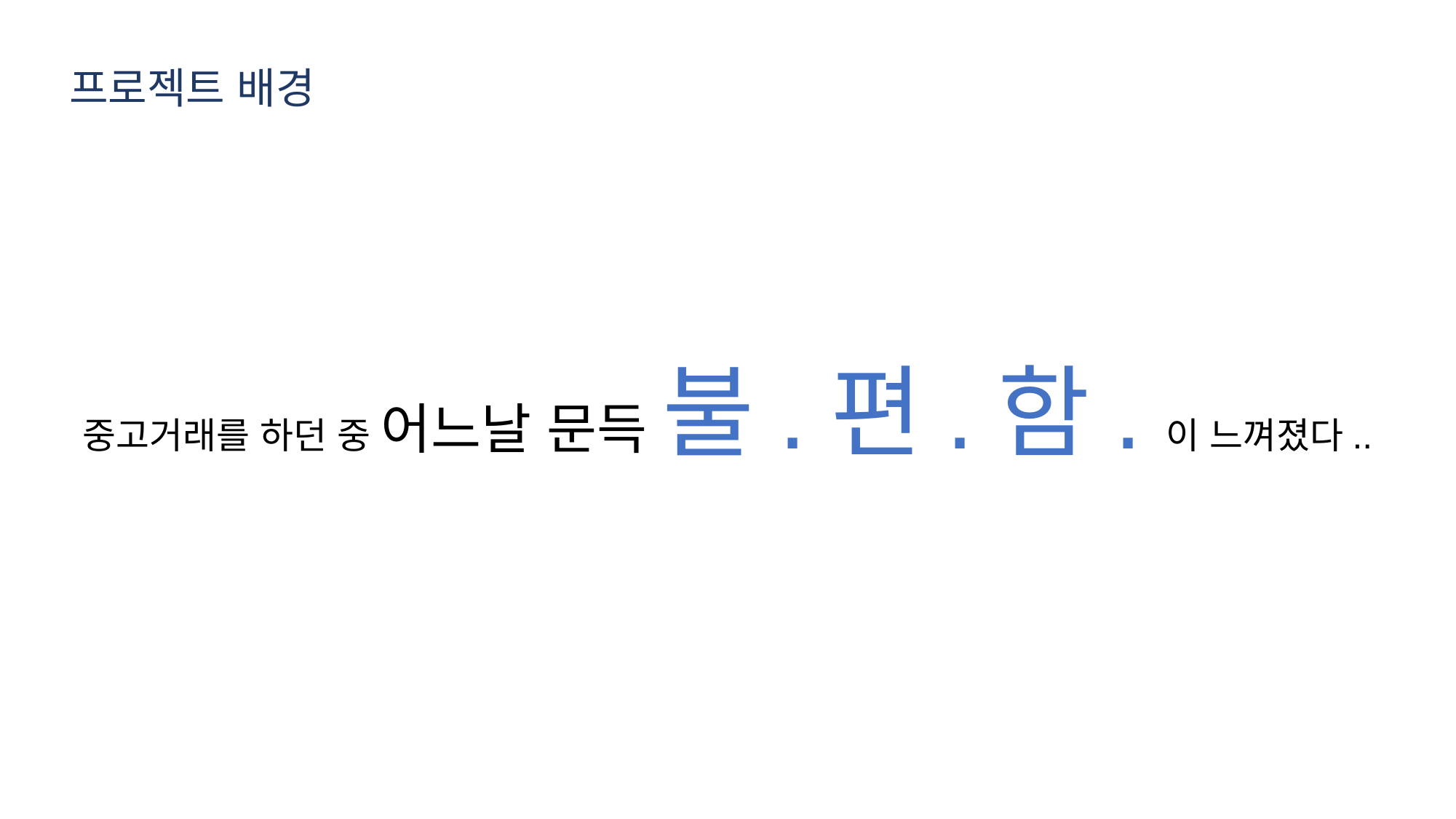

프로젝트 배경
중고거래를 하던 중 어느날 문득 불.편.함.이 느껴졌다..